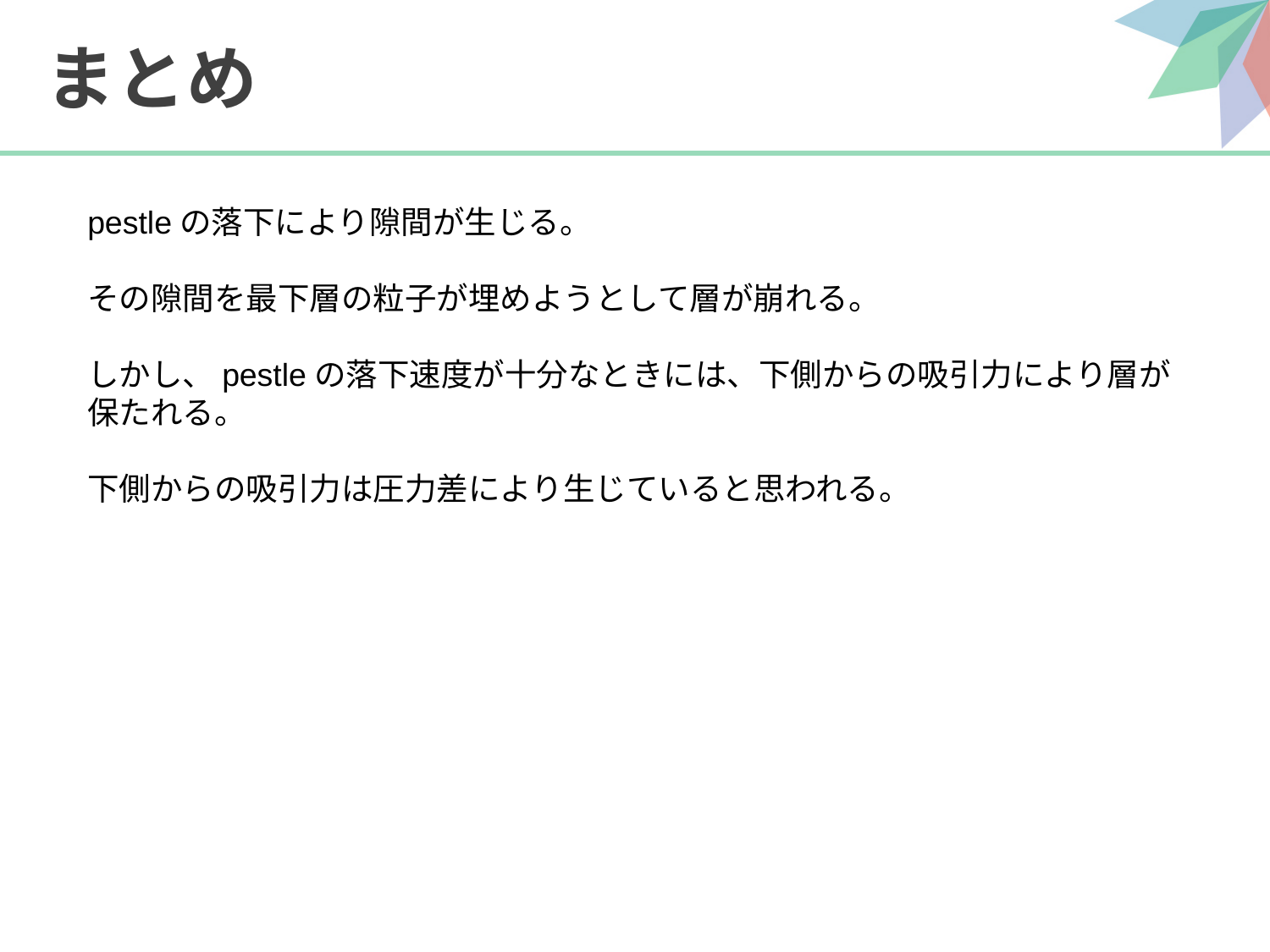

# まとめ

pestleの落下により隙間が生じる。

その隙間を最下層の粒子が埋めようとして層が崩れる。

しかし、pestleの落下速度が十分なときには、下側からの吸引力により層が保たれる。

下側からの吸引力は圧力差により生じていると思われる。